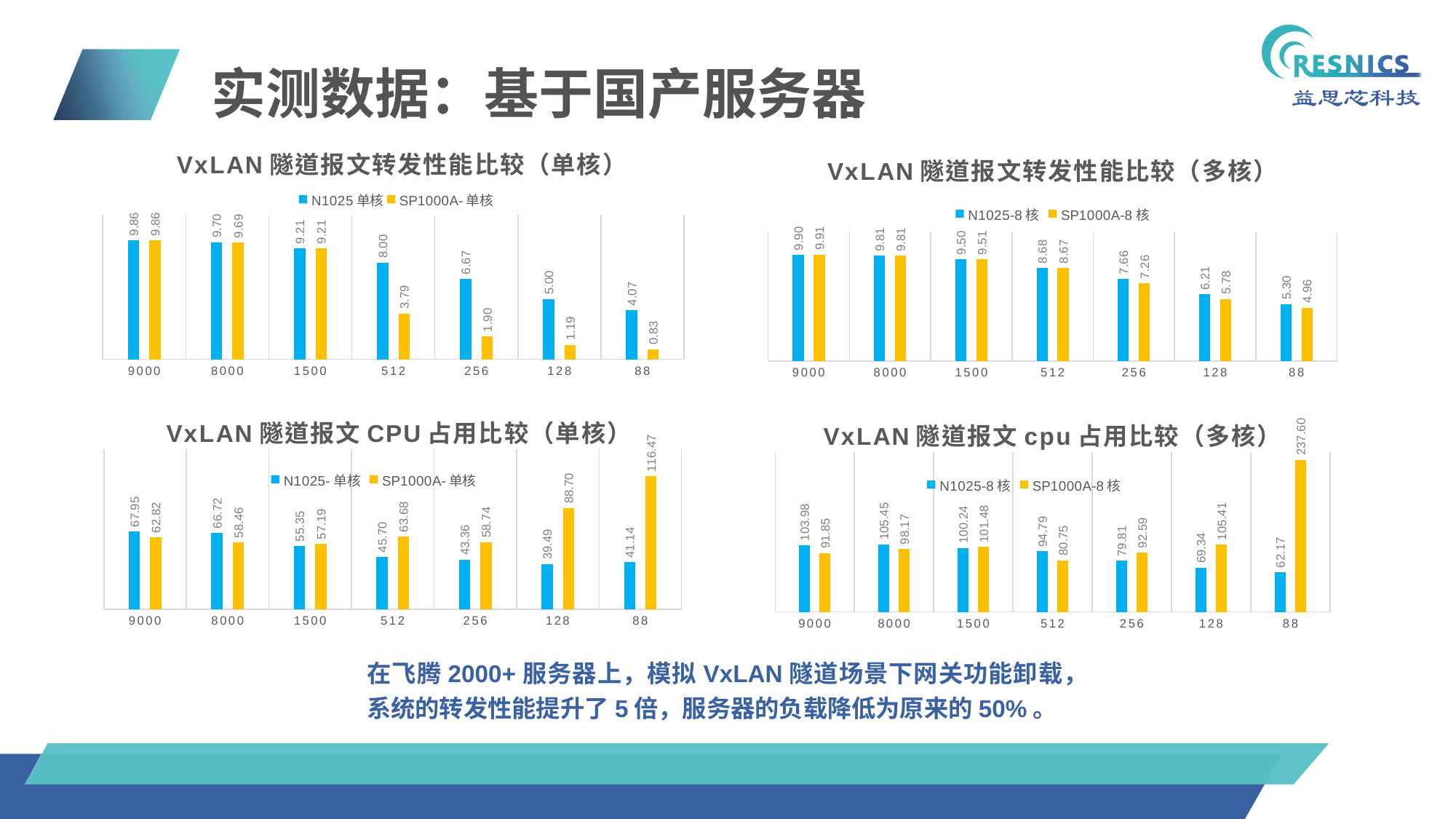

# 实测数据：基于国产服务器

### Chart: VxLAN隧道报文转发性能比较（多核）

| Category |  |  |
|---|---|---|
| 9000 | 9.9 | 9.91 |
| 8000 | 9.81 | 9.81 |
| 1500 | 9.5 | 9.51 |
| 512 | 8.68 | 8.67 |
| 256 | 7.66 | 7.26 |
| 128 | 6.21 | 5.78 |
| 88 | 5.3 | 4.96 |

### Chart: VxLAN隧道报文转发性能比较（单核）

| Category |  |  |
|---|---|---|
| 9000 | 9.86 | 9.86 |
| 8000 | 9.7 | 9.69 |
| 1500 | 9.21 | 9.21 |
| 512 | 8.0 | 3.79 |
| 256 | 6.67 | 1.9 |
| 128 | 5.0 | 1.19 |
| 88 | 4.07 | 0.827 |

### Chart: VxLAN隧道报文CPU占用比较（单核）

| Category |  |  |
|---|---|---|
| 9000 | 67.94808 | 62.81752 |
| 8000 | 66.71848 | 58.456 |
| 1500 | 55.34976 | 57.18712 |
| 512 | 45.69672 | 63.67848 |
| 256 | 43.36488 | 58.742 |
| 128 | 39.48848 | 88.6968 |
| 88 | 41.14168 | 116.4664 |

### Chart: VxLAN隧道报文cpu占用比较（多核）

| Category |  |  |
|---|---|---|
| 9000 | 103.9808 | 91.8544 |
| 8000 | 105.4528 | 98.1656 |
| 1500 | 100.2416 | 101.4848 |
| 512 | 94.7864 | 80.7456 |
| 256 | 79.81296 | 92.588 |
| 128 | 69.34024 | 105.408 |
| 88 | 62.17192 | 237.5952 |
在飞腾2000+服务器上，模拟VxLAN隧道场景下网关功能卸载，
系统的转发性能提升了5倍，服务器的负载降低为原来的50%。